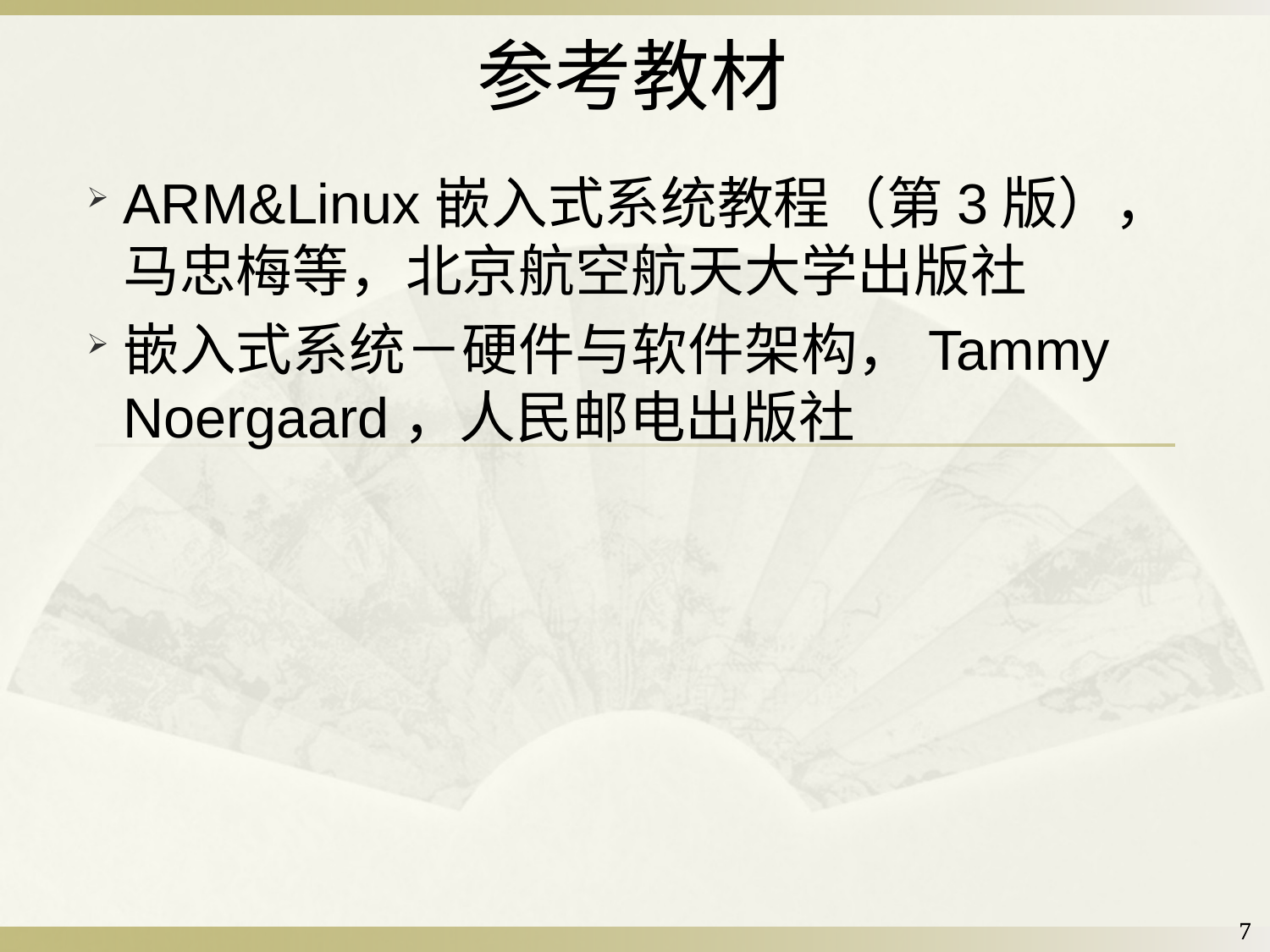

参考教材
ARM&Linux嵌入式系统教程（第3版），马忠梅等，北京航空航天大学出版社
嵌入式系统－硬件与软件架构，Tammy Noergaard，人民邮电出版社